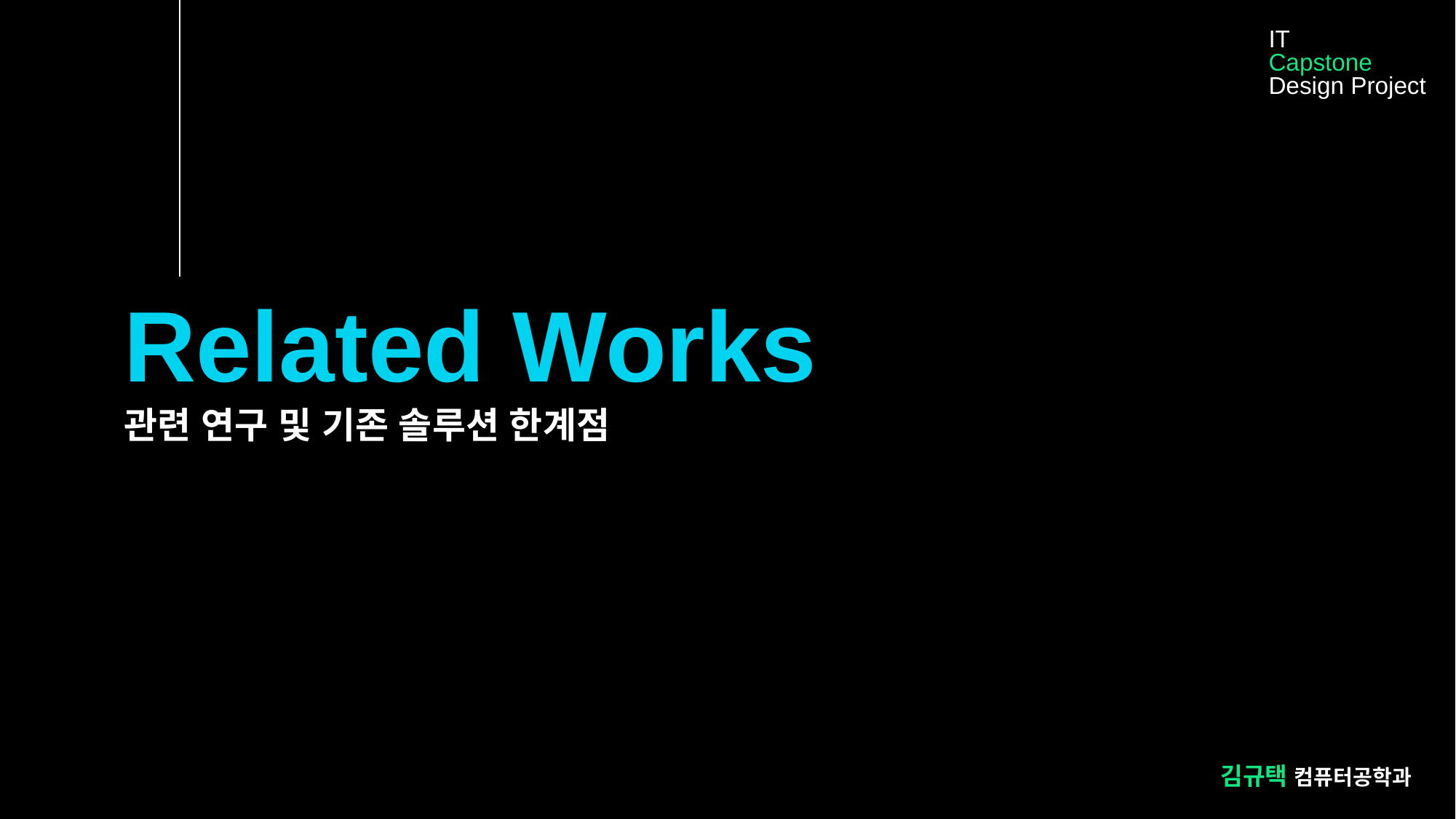

IT
Capstone
Design Project
Related Works
관련 연구 및 기존 솔루션 한계점
김규택 컴퓨터공학과